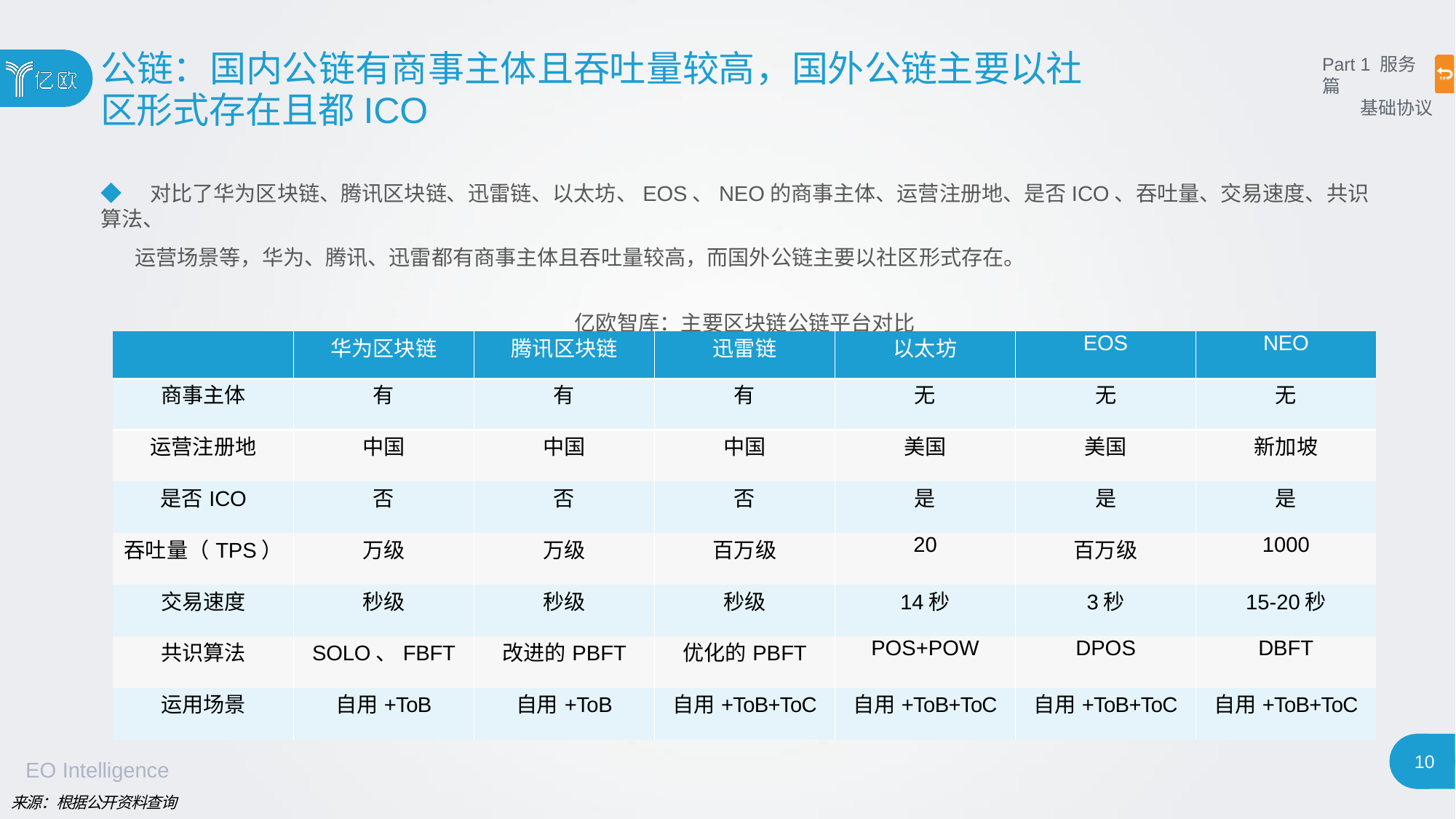

# 公链：国内公链有商事主体且吞吐量较高，国外公链主要以社
区形式存在且都ICO
Part 1 服务篇
基础协议

◆ 对比了华为区块链、腾讯区块链、迅雷链、以太坊、EOS、NEO的商事主体、运营注册地、是否ICO、吞吐量、交易速度、共识算法、
运营场景等，华为、腾讯、迅雷都有商事主体且吞吐量较高，而国外公链主要以社区形式存在。

亿欧智库：主要区块链公链平台对比
|  | 华为区块链 | 腾讯区块链 | 迅雷链 | 以太坊 | EOS | NEO |
| --- | --- | --- | --- | --- | --- | --- |
| 商事主体 | 有 | 有 | 有 | 无 | 无 | 无 |
| 运营注册地 | 中国 | 中国 | 中国 | 美国 | 美国 | 新加坡 |
| 是否ICO | 否 | 否 | 否 | 是 | 是 | 是 |
| 吞吐量（TPS） | 万级 | 万级 | 百万级 | 20 | 百万级 | 1000 |
| 交易速度 | 秒级 | 秒级 | 秒级 | 14秒 | 3秒 | 15-20秒 |
| 共识算法 | SOLO、FBFT | 改进的PBFT | 优化的PBFT | POS+POW | DPOS | DBFT |
| 运用场景 | 自用+ToB | 自用+ToB | 自用+ToB+ToC | 自用+ToB+ToC | 自用+ToB+ToC | 自用+ToB+ToC |
10
EO Intelligence
来源：根据公开资料查询